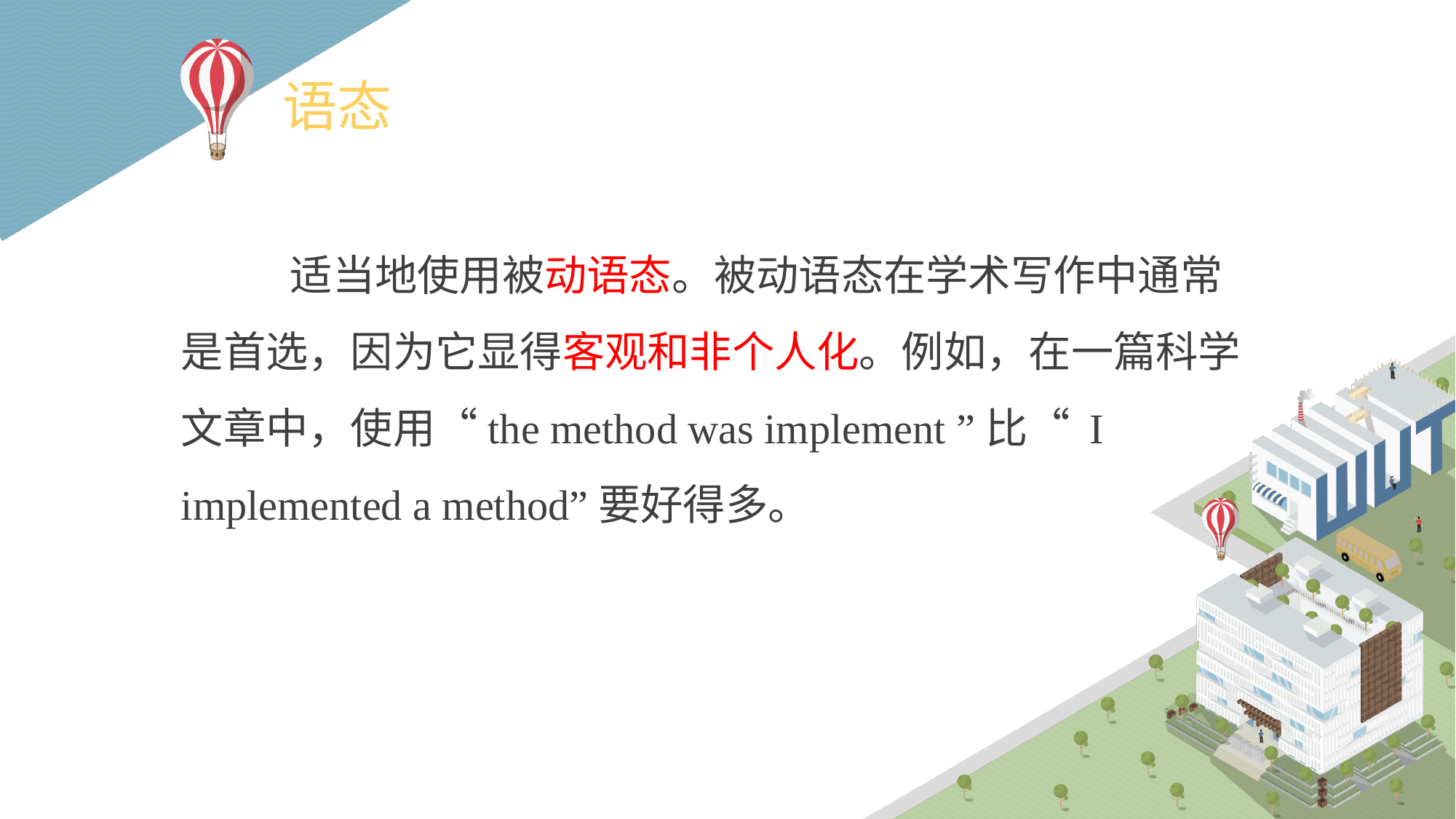

# 语态
	适当地使用被动语态。被动语态在学术写作中通常是首选，因为它显得客观和非个人化。例如，在一篇科学文章中，使用“the method was implement ”比“ I implemented a method”要好得多。